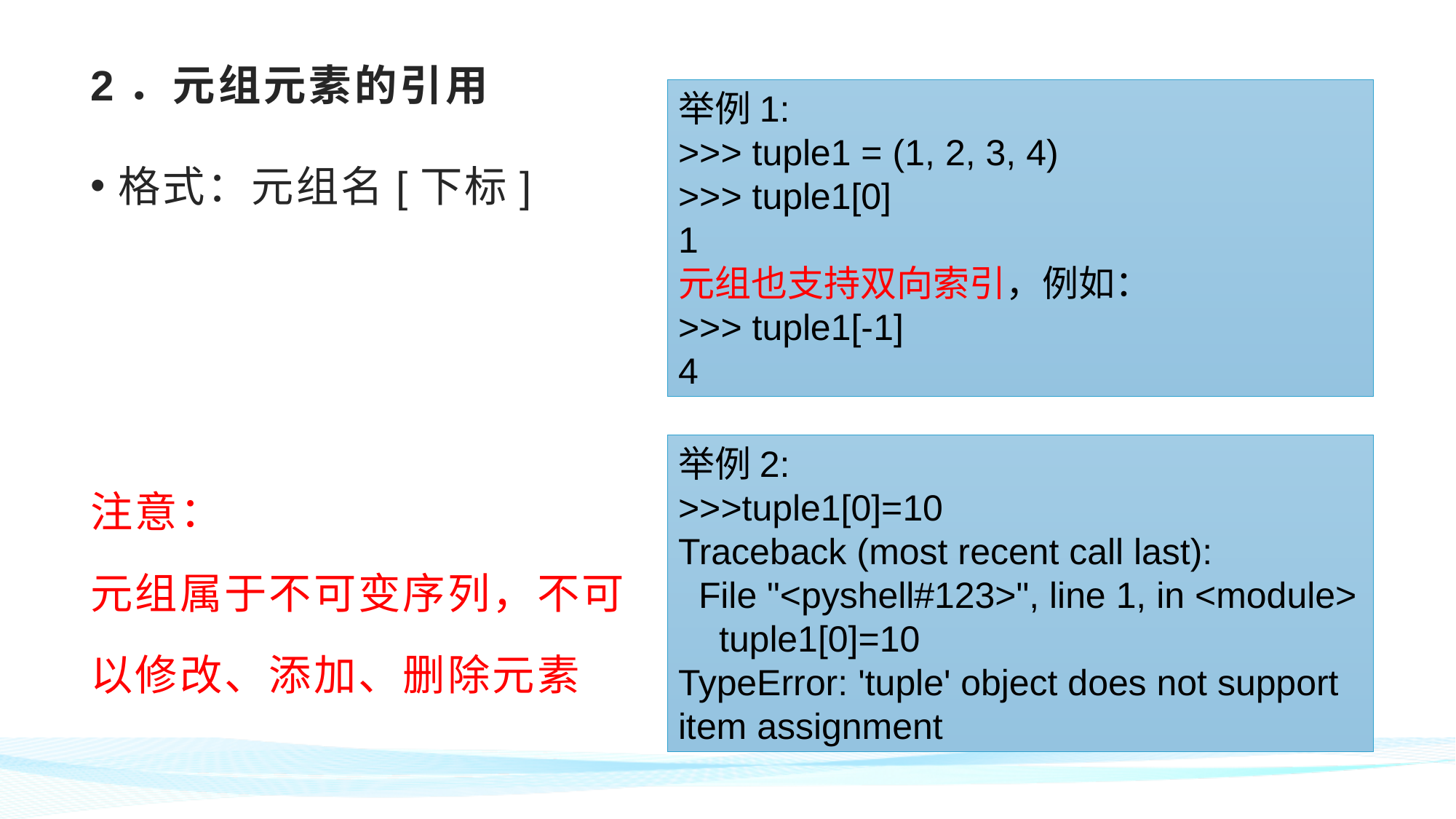

# 2．元组元素的引用
举例1:
>>> tuple1 = (1, 2, 3, 4)
>>> tuple1[0]
1
元组也支持双向索引，例如：
>>> tuple1[-1]
4
格式：元组名[下标]

注意：
元组属于不可变序列，不可
以修改、添加、删除元素

举例2:
>>>tuple1[0]=10
Traceback (most recent call last):
  File "<pyshell#123>", line 1, in <module>
    tuple1[0]=10
TypeError: 'tuple' object does not support item assignment
46